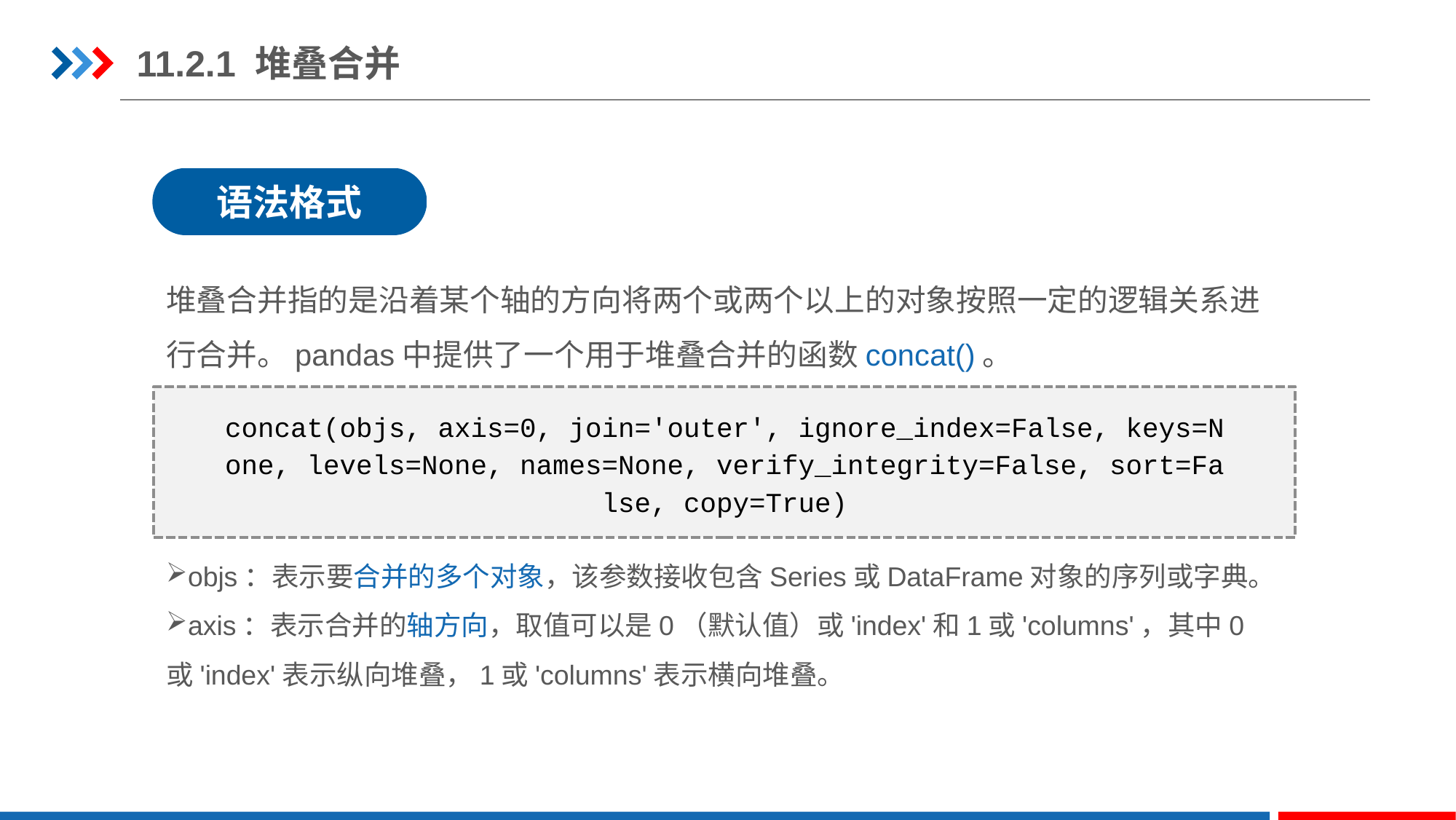

11.2.1 堆叠合并
语法格式
堆叠合并指的是沿着某个轴的方向将两个或两个以上的对象按照一定的逻辑关系进行合并。pandas中提供了一个用于堆叠合并的函数concat()。

concat(objs, axis=0, join='outer', ignore_index=False, keys=None, levels=None, names=None, verify_integrity=False, sort=False, copy=True)
objs：表示要合并的多个对象，该参数接收包含Series或DataFrame对象的序列或字典。
axis：表示合并的轴方向，取值可以是0（默认值）或'index'和1或'columns'，其中0或'index'表示纵向堆叠，1或'columns'表示横向堆叠。